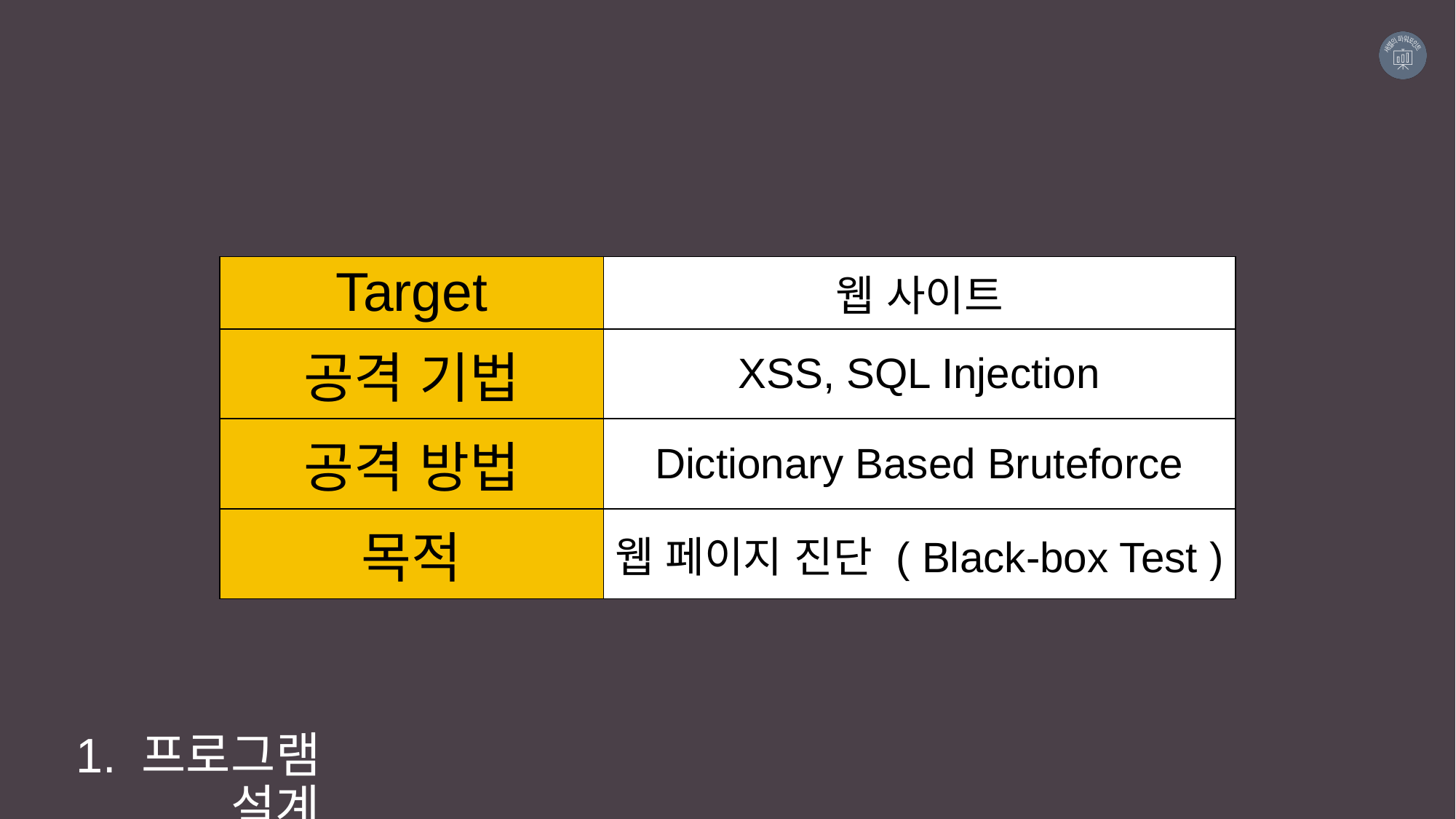

| Target | 웹 사이트 |
| --- | --- |
| 공격 기법 | XSS, SQL Injection |
| 공격 방법 | Dictionary Based Bruteforce |
| 목적 | 웹 페이지 진단 ( Black-box Test ) |
1. 프로그램 설계